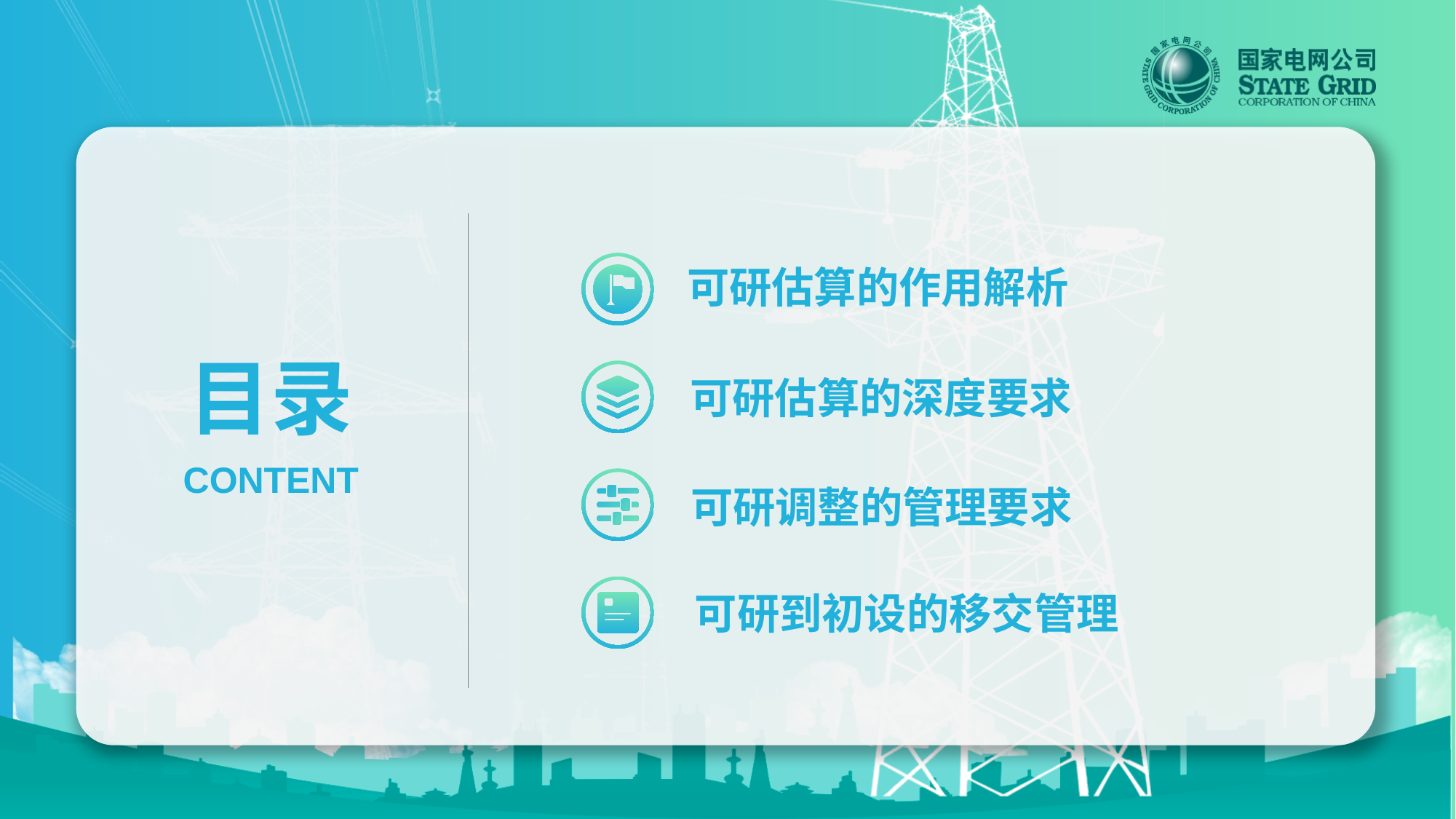

决策阶段造价管理

可研估算的作用解析
目录
CONTENT

可研估算的深度要求

可研调整的管理要求

可研到初设的移交管理